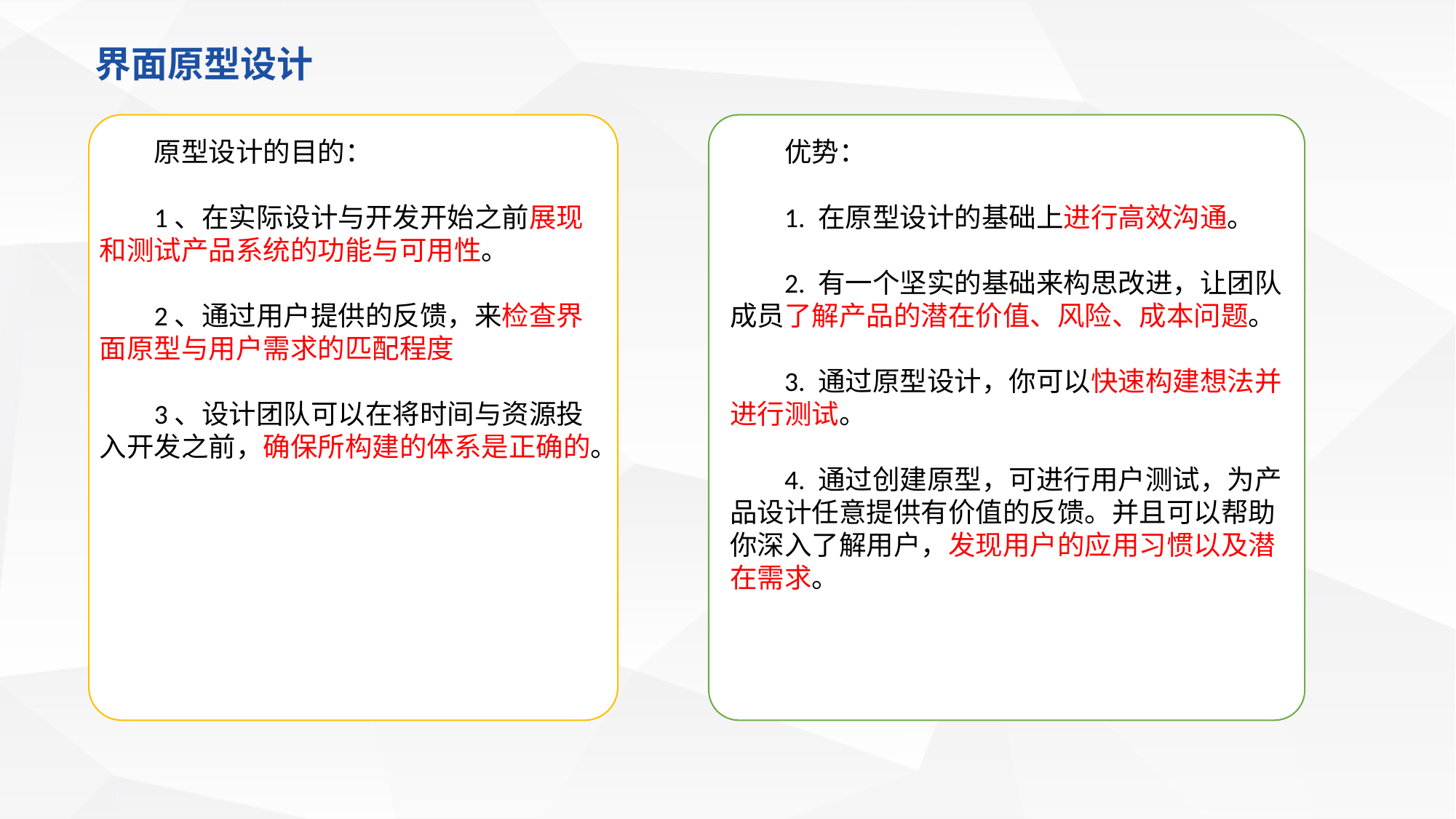

界面原型设计

原型设计的目的：

1、在实际设计与开发开始之前展现和测试产品系统的功能与可用性。

2、通过用户提供的反馈，来检查界面原型与用户需求的匹配程度

3、设计团队可以在将时间与资源投入开发之前，确保所构建的体系是正确的。

优势：

1. 在原型设计的基础上进行高效沟通。

2. 有一个坚实的基础来构思改进，让团队成员了解产品的潜在价值、风险、成本问题。

3. 通过原型设计，你可以快速构建想法并进行测试。

4. 通过创建原型，可进行用户测试，为产品设计任意提供有价值的反馈。并且可以帮助你深入了解用户，发现用户的应用习惯以及潜在需求。